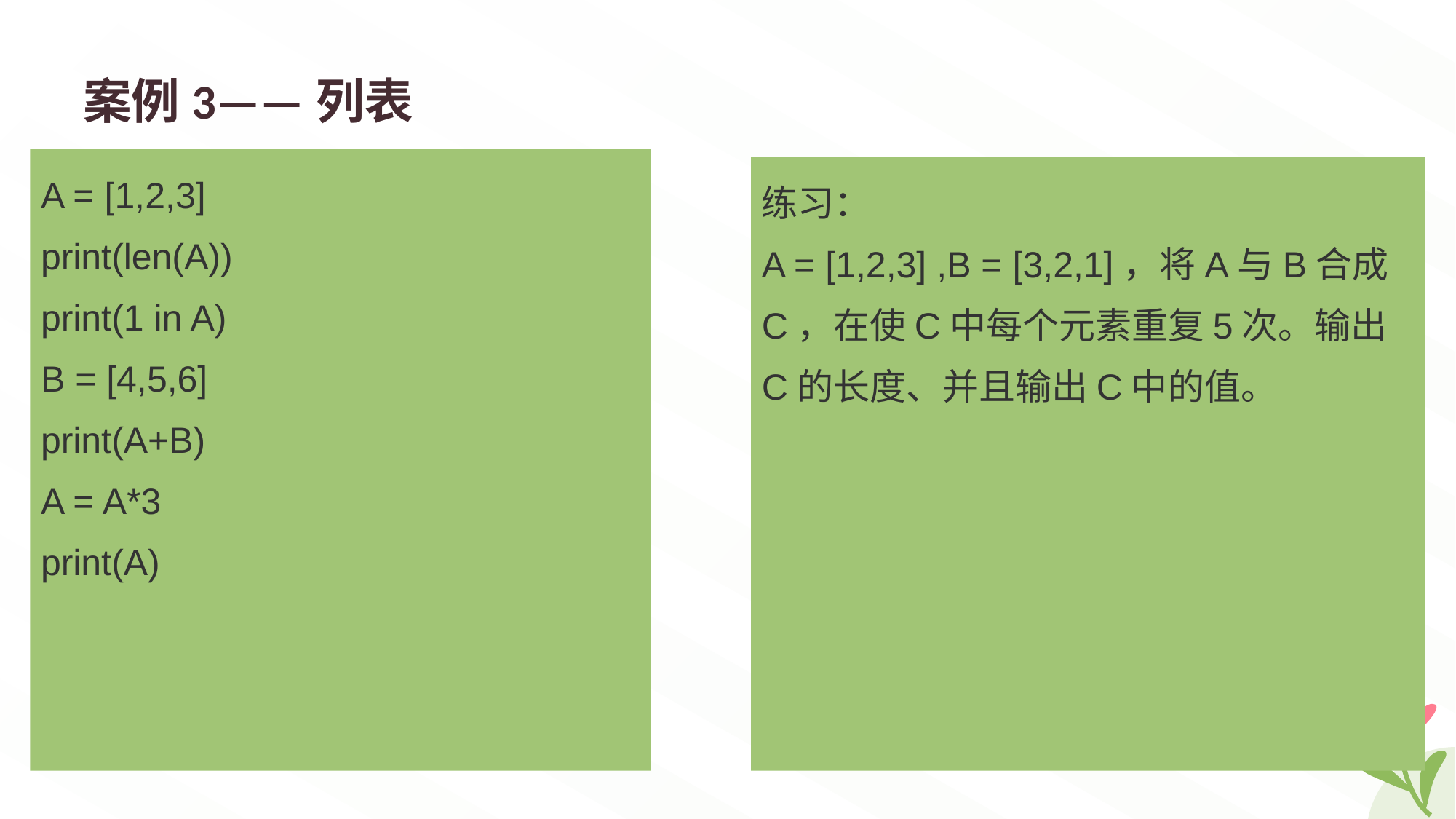

# 案例3——列表
A = [1,2,3]
print(len(A))
print(1 in A)
B = [4,5,6]
print(A+B)
A = A*3
print(A)
练习：
A = [1,2,3] ,B = [3,2,1]，将A与B合成C，在使C中每个元素重复5次。输出C的长度、并且输出C中的值。